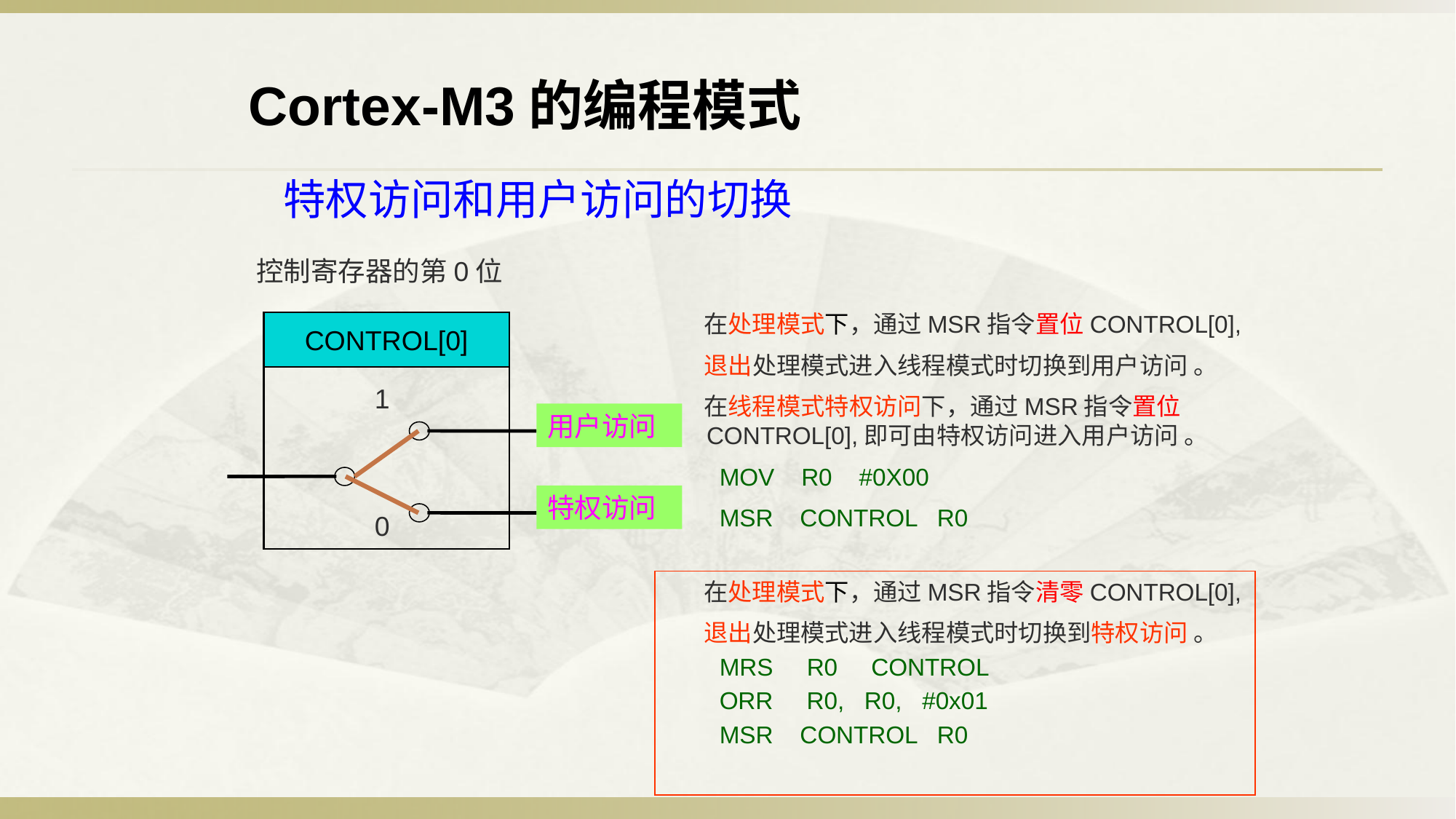

Cortex-M3的编程模式
特权访问和用户访问的切换
控制寄存器的第0位
      在处理模式下，通过MSR指令置位CONTROL[0],
      退出处理模式进入线程模式时切换到用户访问 。
      在线程模式特权访问下，通过MSR指令置位CONTROL[0],即可由特权访问进入用户访问 。
        MOV    R0    #0X00
        MSR    CONTROL   R0

CONTROL[0]
1
用户访问
特权访问

0
      在处理模式下，通过MSR指令清零CONTROL[0],
      退出处理模式进入线程模式时切换到特权访问 。
        MRS     R0     CONTROL
        ORR     R0,   R0,   #0x01
        MSR    CONTROL   R0